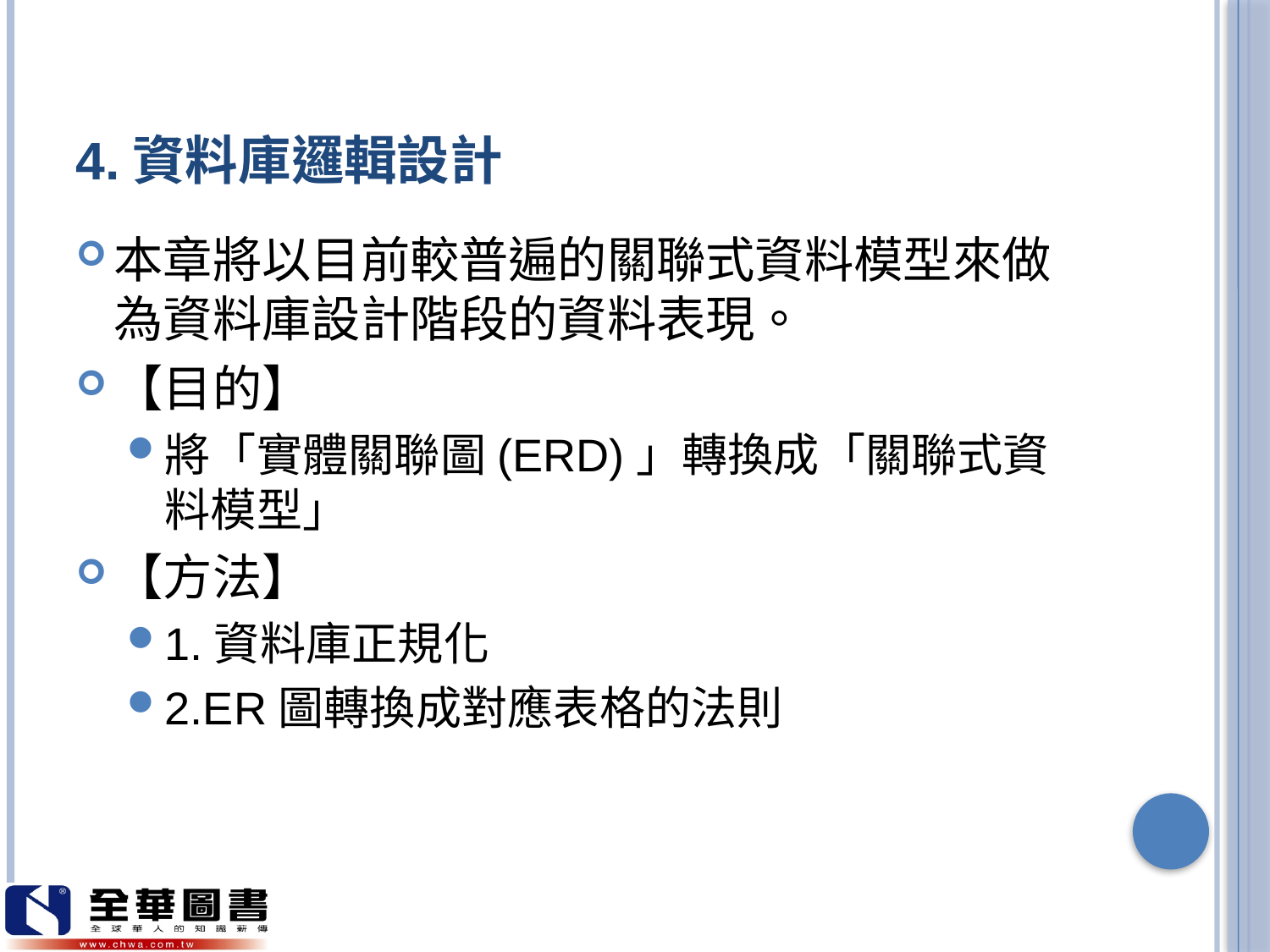

# 4.資料庫邏輯設計
本章將以目前較普遍的關聯式資料模型來做為資料庫設計階段的資料表現。
【目的】
將「實體關聯圖(ERD)」轉換成「關聯式資料模型」
【方法】
1.資料庫正規化
2.ER圖轉換成對應表格的法則